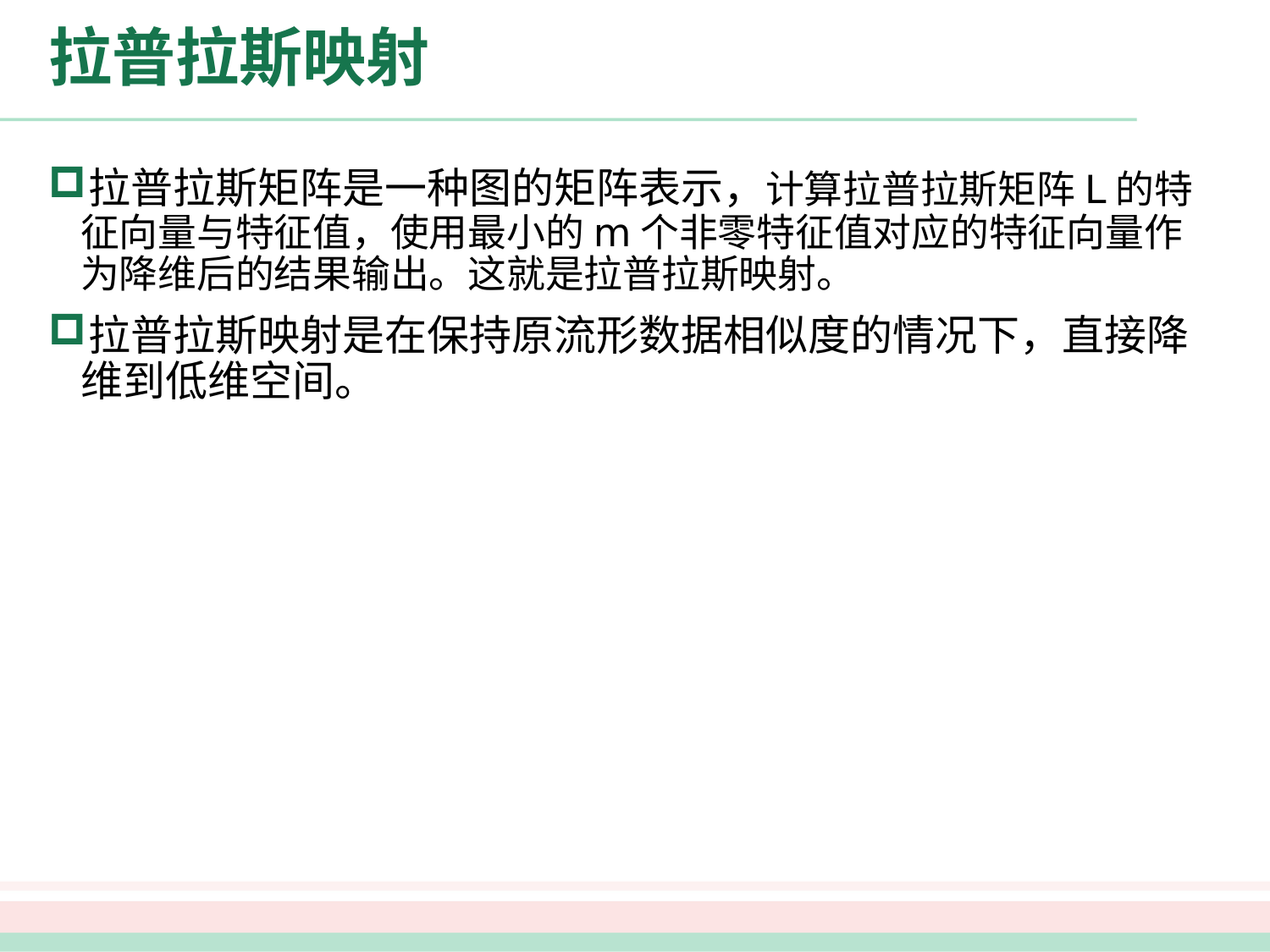

# 拉普拉斯映射
拉普拉斯矩阵是一种图的矩阵表示，计算拉普拉斯矩阵L的特征向量与特征值，使用最小的m个非零特征值对应的特征向量作为降维后的结果输出。这就是拉普拉斯映射。
拉普拉斯映射是在保持原流形数据相似度的情况下，直接降维到低维空间。